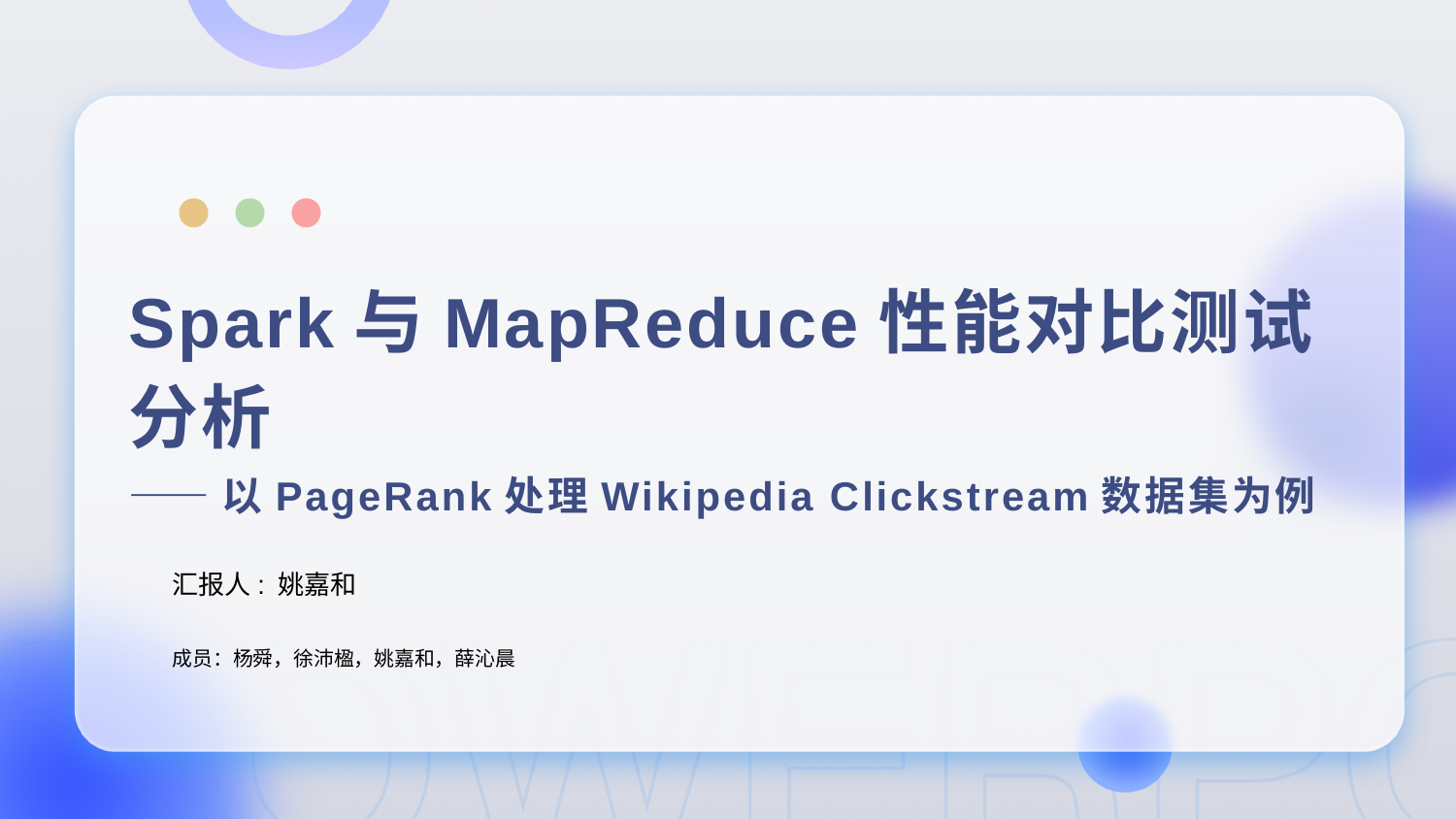

Spark与MapReduce性能对比测试分析
——以PageRank处理Wikipedia Clickstream数据集为例
汇报人: 姚嘉和

成员：杨舜，徐沛楹，姚嘉和，薛沁晨